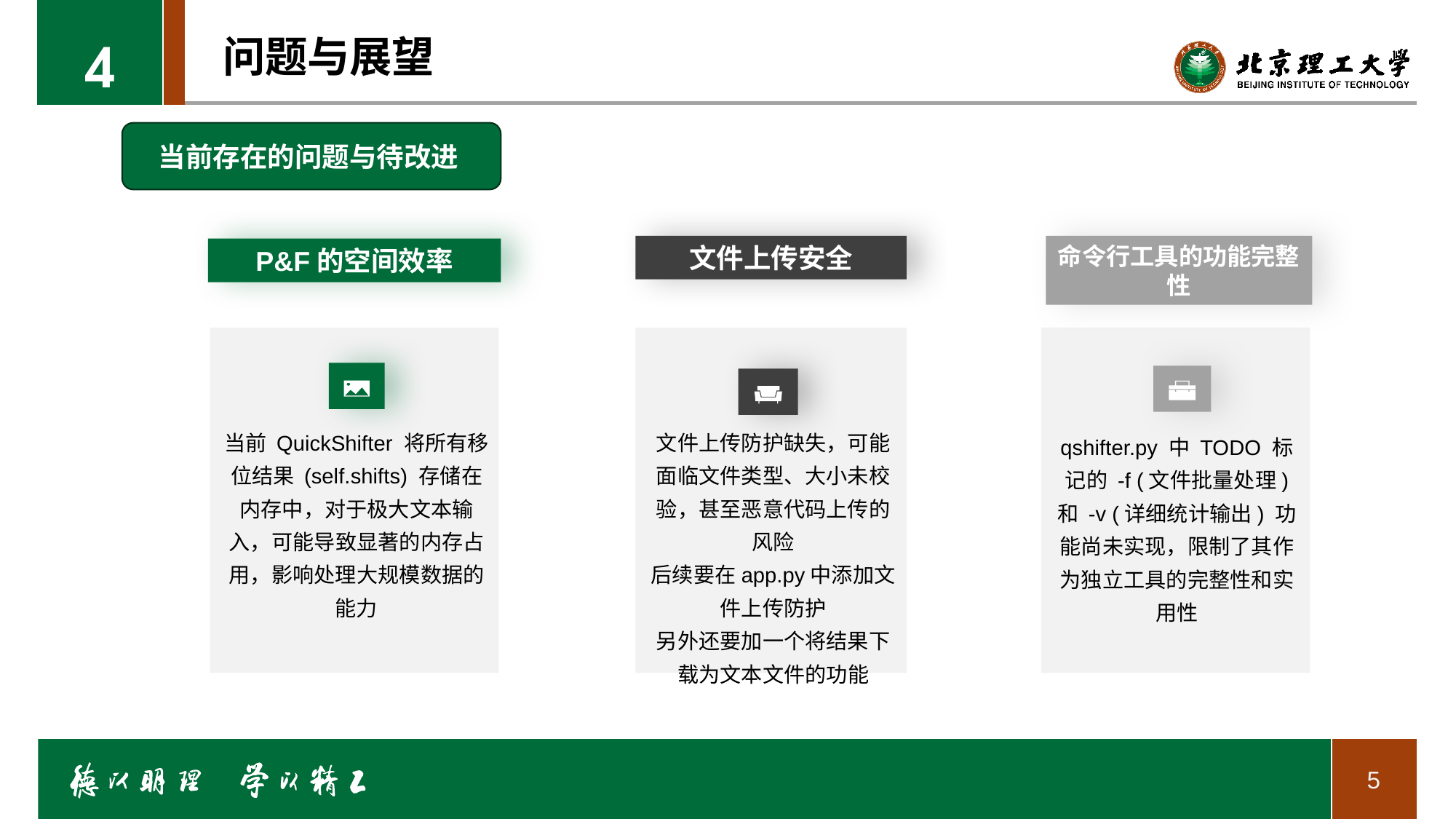

4
# 问题与展望
当前存在的问题与待改进
命令行工具的功能完整性

qshifter.py 中 TODO 标记的 -f (文件批量处理) 和 -v (详细统计输出) 功能尚未实现，限制了其作为独立工具的完整性和实用性
文件上传安全

文件上传防护缺失，可能面临文件类型、大小未校验，甚至恶意代码上传的风险
后续要在app.py中添加文件上传防护
另外还要加一个将结果下载为文本文件的功能
P&F的空间效率

当前 QuickShifter 将所有移位结果 (self.shifts) 存储在内存中，对于极大文本输入，可能导致显著的内存占用，影响处理大规模数据的能力